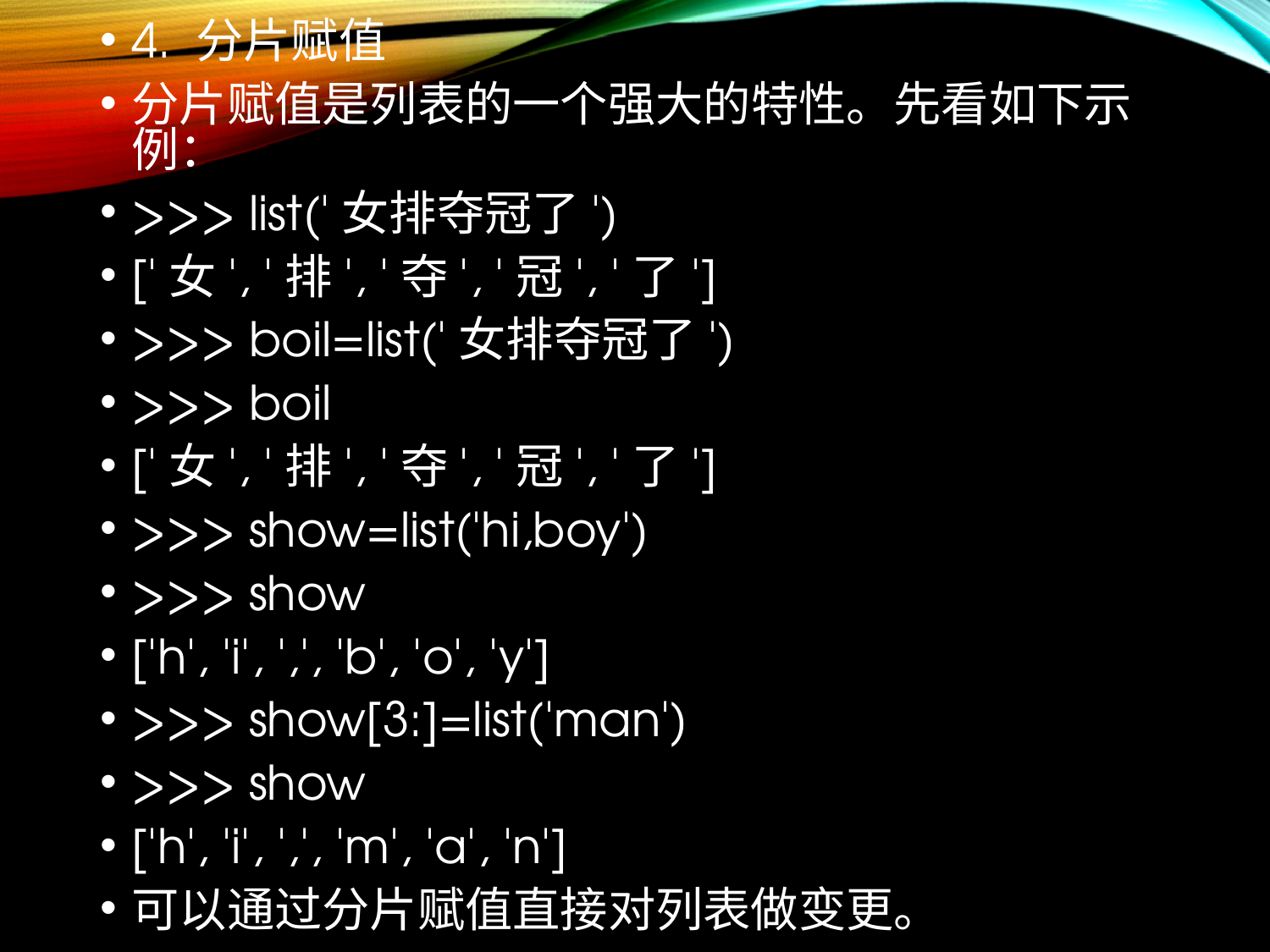

4. 分片赋值
分片赋值是列表的一个强大的特性。先看如下示例：
>>> list('女排夺冠了')
['女', '排', '夺', '冠', '了']
>>> boil=list('女排夺冠了')
>>> boil
['女', '排', '夺', '冠', '了']
>>> show=list('hi,boy')
>>> show
['h', 'i', ',', 'b', 'o', 'y']
>>> show[3:]=list('man')
>>> show
['h', 'i', ',', 'm', 'a', 'n']
可以通过分片赋值直接对列表做变更。